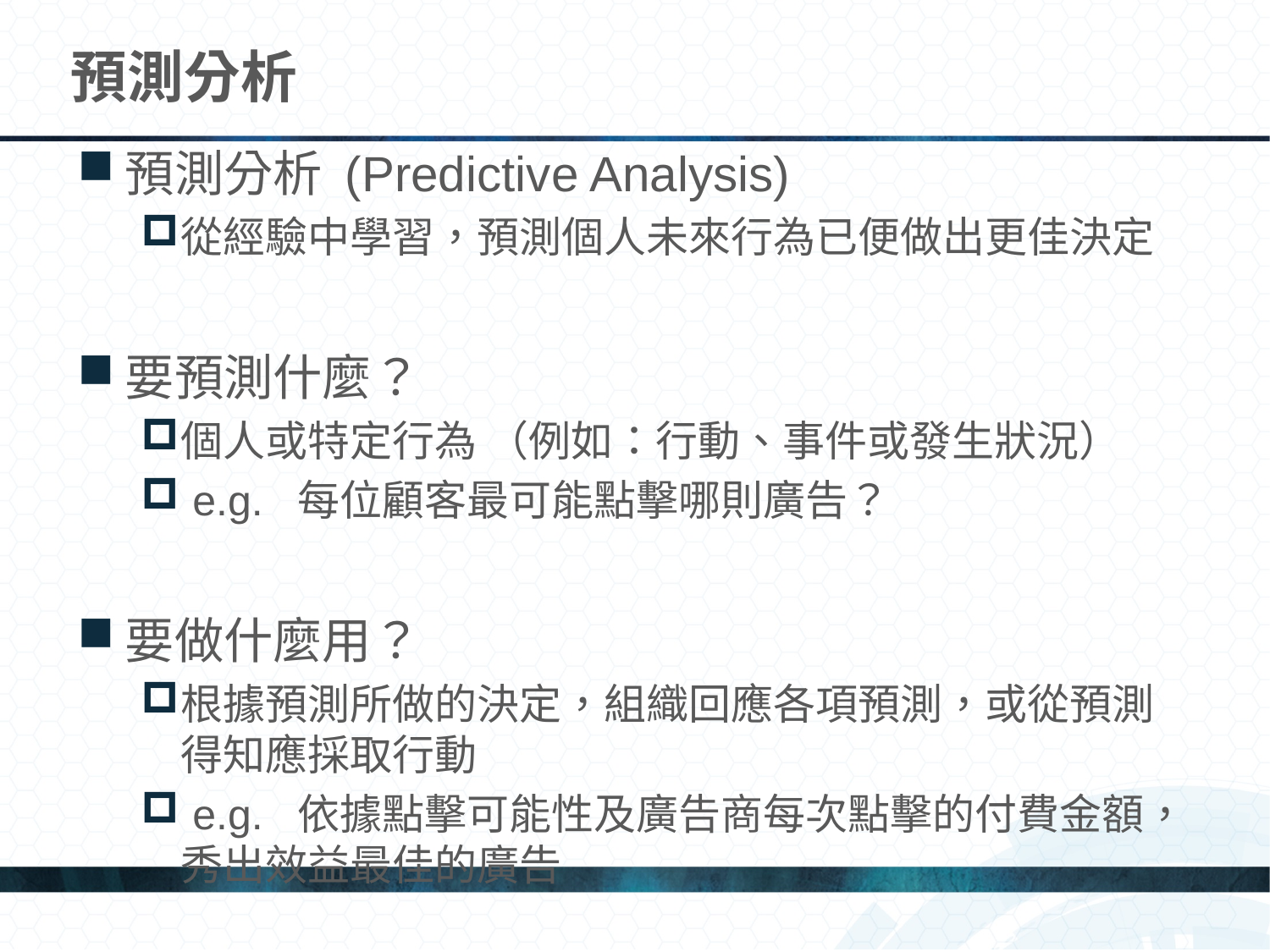

# 預測分析
預測分析 (Predictive Analysis)
從經驗中學習，預測個人未來行為已便做出更佳決定

要預測什麼？
個人或特定行為 （例如：行動、事件或發生狀況）
 e.g.  每位顧客最可能點擊哪則廣告？

要做什麼用？
根據預測所做的決定，組織回應各項預測，或從預測得知應採取行動
 e.g.  依據點擊可能性及廣告商每次點擊的付費金額，秀出效益最佳的廣告